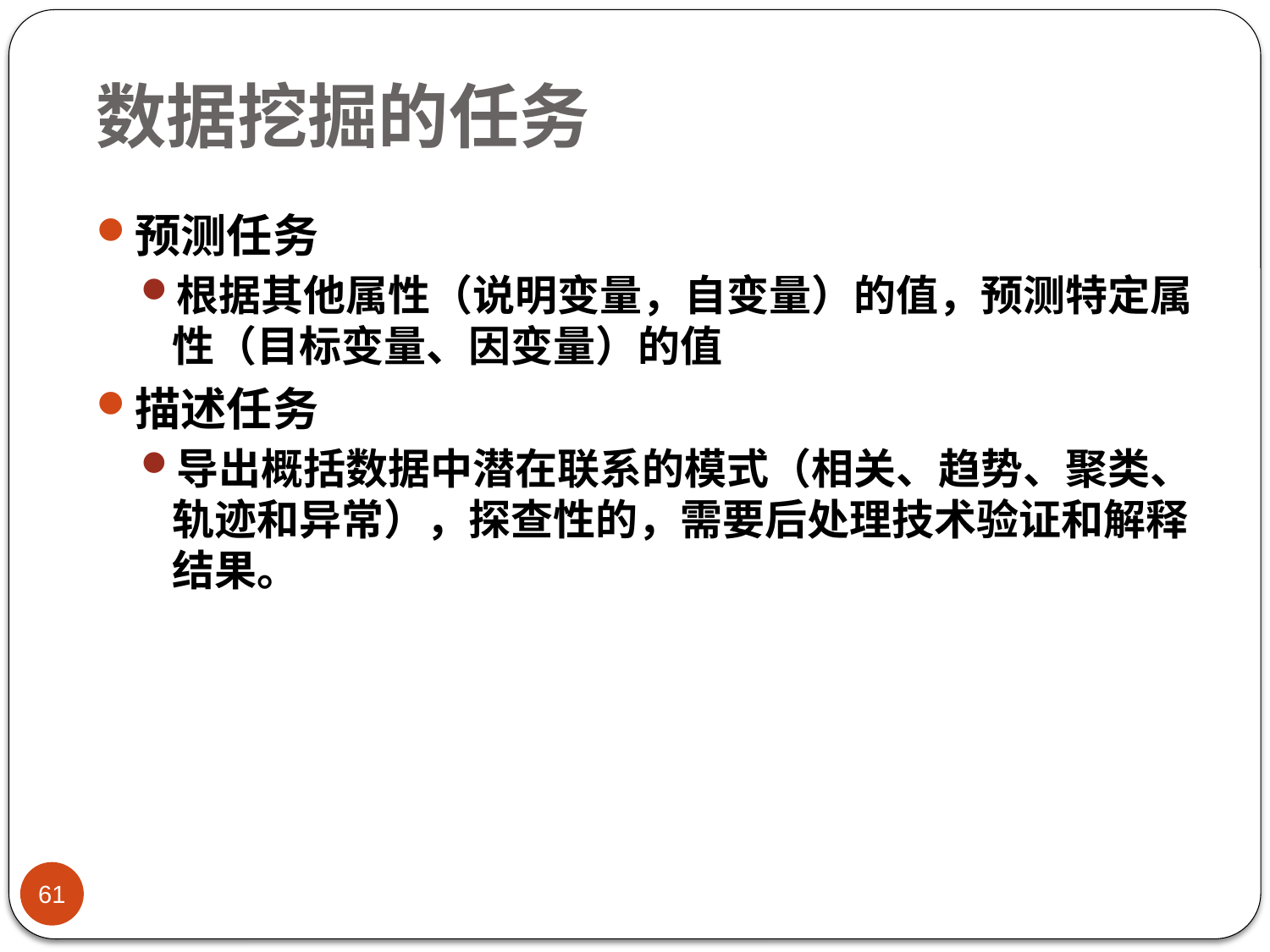

# 数据挖掘的任务
预测任务
根据其他属性（说明变量，自变量）的值，预测特定属性（目标变量、因变量）的值
描述任务
导出概括数据中潜在联系的模式（相关、趋势、聚类、轨迹和异常），探查性的，需要后处理技术验证和解释结果。
61